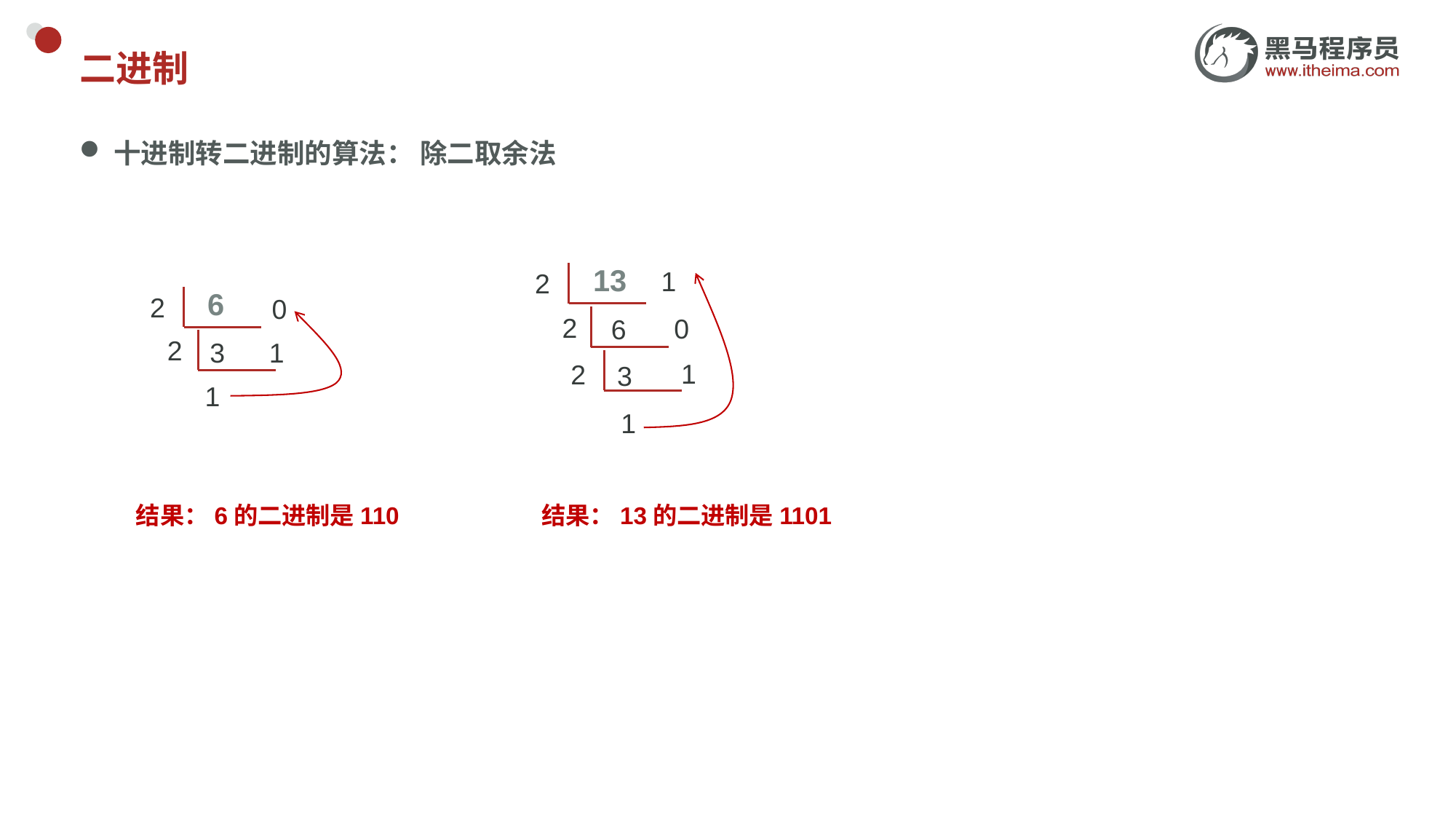

# 二进制
十进制转二进制的算法： 除二取余法

13
1
2

6
2
0

2
0
6

2
3
1
1
2
3
1
1
结果：6的二进制是110
结果：13的二进制是1101